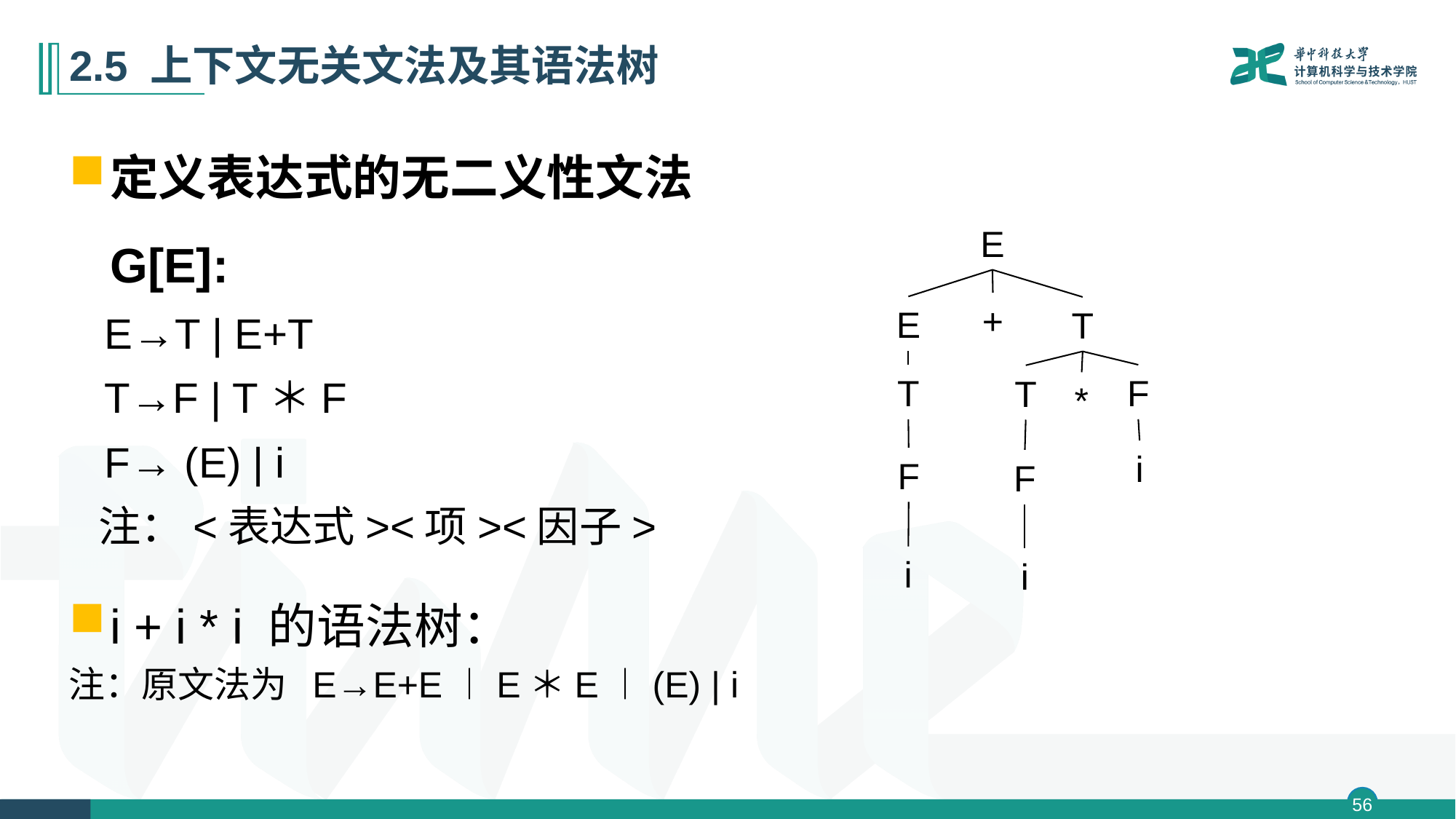

# 2.5 上下文无关文法及其语法树
定义表达式的无二义性文法G[E]:
   E→T | E+T
   T→F | T＊F
   F→ (E) | i
  注：<表达式><项><因子>
i + i * i 的语法树：
E
+
E
T
F
T
T
*
i
F
F
i
i
注：原文法为  E→E+E︱E＊E︱(E) | i